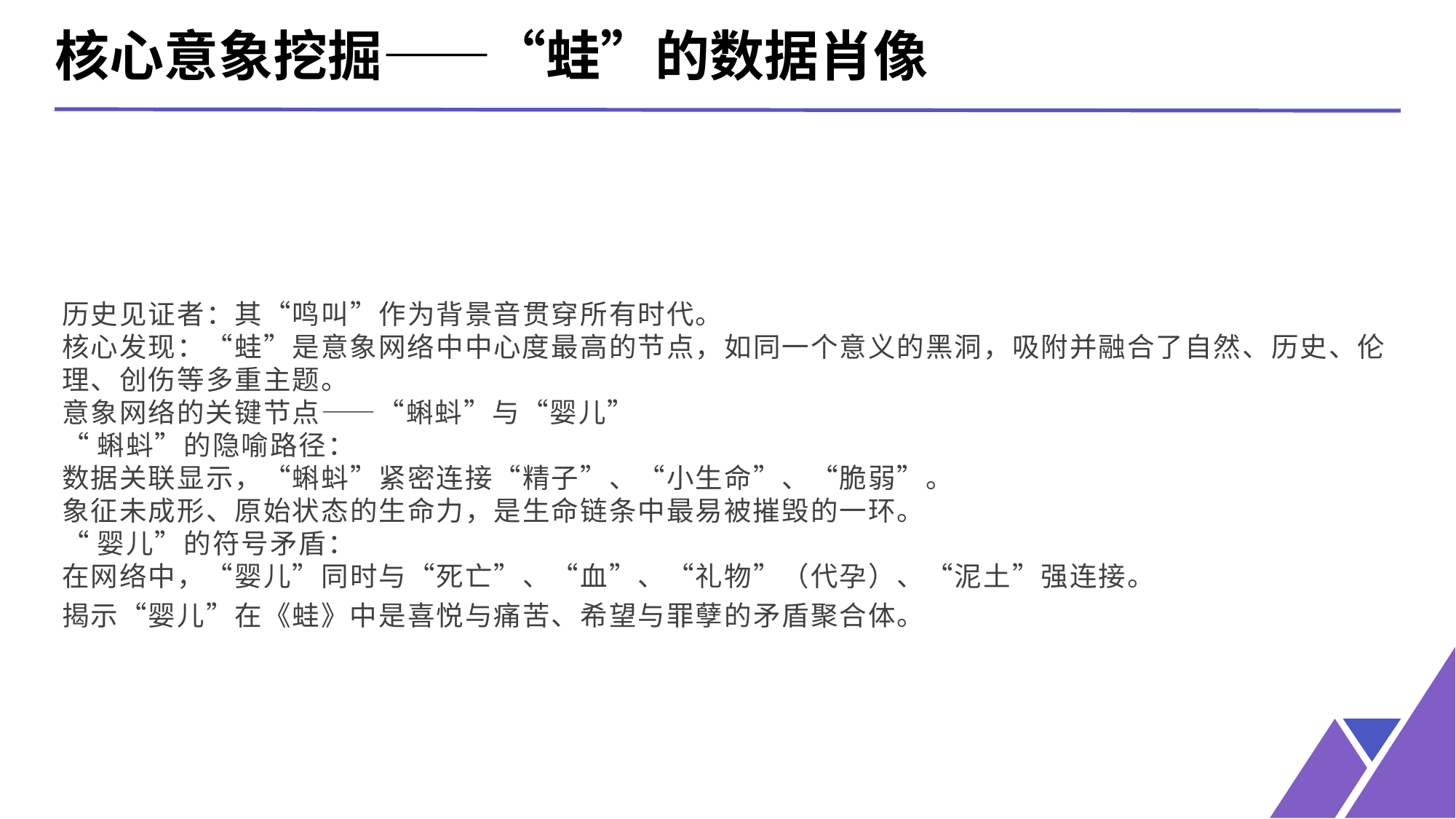

核心意象挖掘——“蛙”的数据肖像
历史见证者：其“鸣叫”作为背景音贯穿所有时代。
核心发现：“蛙”是意象网络中中心度最高的节点，如同一个意义的黑洞，吸附并融合了自然、历史、伦理、创伤等多重主题。
意象网络的关键节点——“蝌蚪”与“婴儿”
“蝌蚪”的隐喻路径：
数据关联显示，“蝌蚪”紧密连接“精子”、“小生命”、“脆弱”。
象征未成形、原始状态的生命力，是生命链条中最易被摧毁的一环。
“婴儿”的符号矛盾：
在网络中，“婴儿”同时与“死亡”、“血”、“礼物”（代孕）、“泥土”强连接。
揭示“婴儿”在《蛙》中是喜悦与痛苦、希望与罪孽的矛盾聚合体。